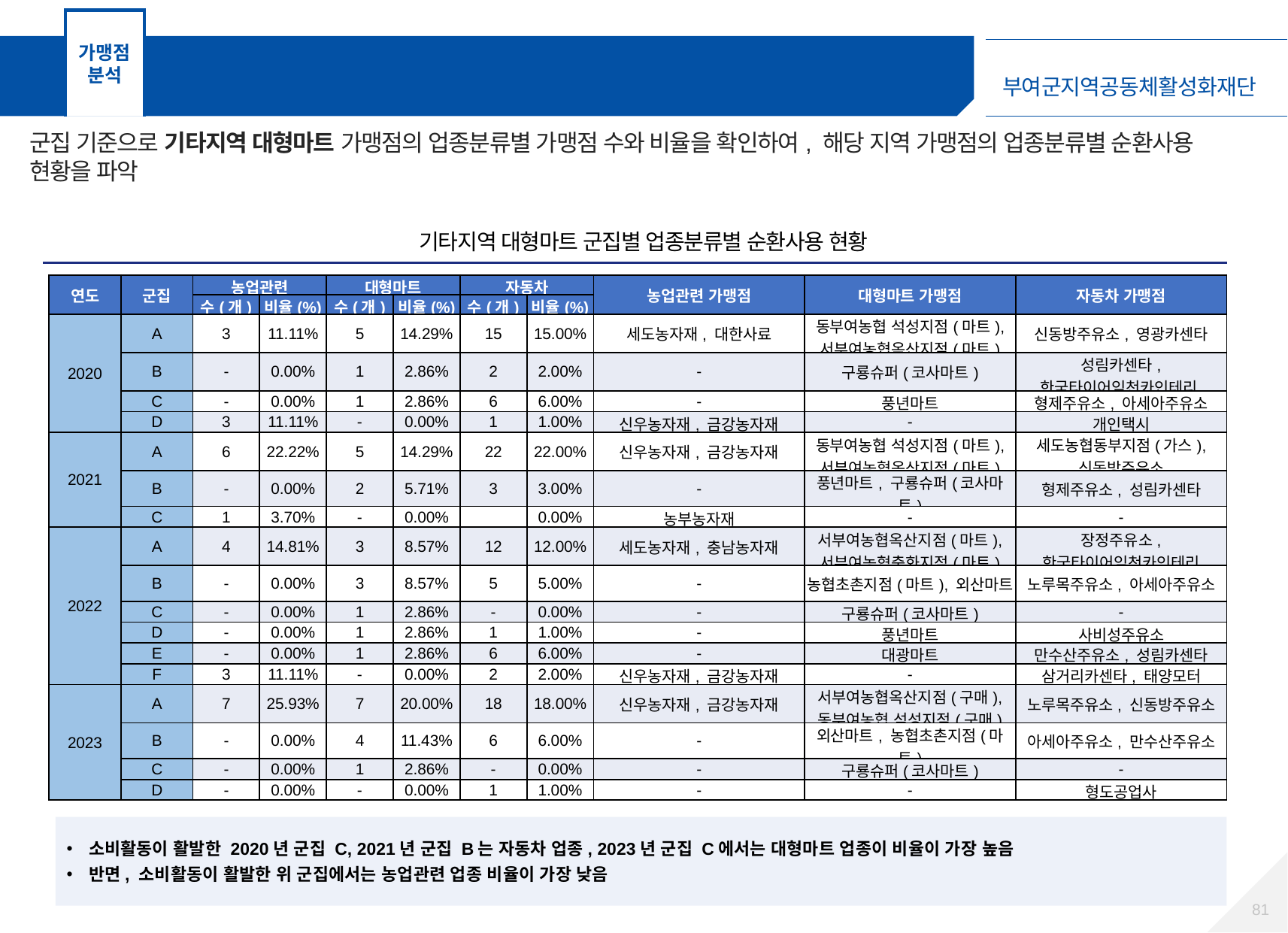

가맹점
분석
가맹점 군집분석 – 기타지역 대형마트 가맹점
군집 기준으로 기타지역 대형마트 가맹점의 업종분류별 가맹점 수와 비율을 확인하여, 해당 지역 가맹점의 업종분류별 순환사용 현황을 파악
기타지역 대형마트 군집별 업종분류별 순환사용 현황
| 연도 | 군집 | 농업관련 |  | 대형마트 |  | 자동차 |  | 농업관련 가맹점 | 대형마트 가맹점 | 자동차 가맹점 |
| --- | --- | --- | --- | --- | --- | --- | --- | --- | --- | --- |
| 연도 | 군집 | 수(개) | 비율(%) | 수(개) | 비율(%) | 수(개) | 비율(%) |  |  |  |
| 2020 | A | 3 | 11.11% | 5 | 14.29% | 15 | 15.00% | 세도농자재, 대한사료 | 동부여농협 석성지점(마트), 서부여농협옥산지점(마트) | 신동방주유소, 영광카센타 |
|  | B | - | 0.00% | 1 | 2.86% | 2 | 2.00% | - | 구룡슈퍼(코사마트) | 성림카센타, 한국타이어임천카인테리 |
|  | C | - | 0.00% | 1 | 2.86% | 6 | 6.00% | - | 풍년마트 | 형제주유소, 아세아주유소 |
|  | D | 3 | 11.11% | - | 0.00% | 1 | 1.00% | 신우농자재, 금강농자재 | - | 개인택시 |
| 2021 | A | 6 | 22.22% | 5 | 14.29% | 22 | 22.00% | 신우농자재, 금강농자재 | 동부여농협 석성지점(마트), 서부여농협옥산지점(마트) | 세도농협동부지점(가스), 신동방주유소 |
|  | B | - | 0.00% | 2 | 5.71% | 3 | 3.00% | - | 풍년마트, 구룡슈퍼(코사마트) | 형제주유소, 성림카센타 |
|  | C | 1 | 3.70% | - | 0.00% |  | 0.00% | 농부농자재 | - | - |
| 2022 | A | 4 | 14.81% | 3 | 8.57% | 12 | 12.00% | 세도농자재, 충남농자재 | 서부여농협옥산지점(마트), 서부여농협충화지점(마트) | 장정주유소, 한국타이어임천카인테리 |
|  | B | - | 0.00% | 3 | 8.57% | 5 | 5.00% | - | 농협초촌지점(마트), 외산마트 | 노루목주유소, 아세아주유소 |
|  | C | - | 0.00% | 1 | 2.86% | - | 0.00% | - | 구룡슈퍼(코사마트) | - |
|  | D | - | 0.00% | 1 | 2.86% | 1 | 1.00% | - | 풍년마트 | 사비성주유소 |
|  | E | - | 0.00% | 1 | 2.86% | 6 | 6.00% | - | 대광마트 | 만수산주유소, 성림카센타 |
|  | F | 3 | 11.11% | - | 0.00% | 2 | 2.00% | 신우농자재, 금강농자재 | - | 삼거리카센타, 태양모터 |
| 2023 | A | 7 | 25.93% | 7 | 20.00% | 18 | 18.00% | 신우농자재, 금강농자재 | 서부여농협옥산지점(구매), 동부여농협 석성지점(구매) | 노루목주유소, 신동방주유소 |
|  | B | - | 0.00% | 4 | 11.43% | 6 | 6.00% | - | 외산마트, 농협초촌지점(마트) | 아세아주유소, 만수산주유소 |
|  | C | - | 0.00% | 1 | 2.86% | - | 0.00% | - | 구룡슈퍼(코사마트) | - |
|  | D | - | 0.00% | - | 0.00% | 1 | 1.00% | - | - | 형도공업사 |
소비활동이 활발한 2020년 군집 C, 2021년 군집 B는 자동차 업종, 2023년 군집 C에서는 대형마트 업종이 비율이 가장 높음
반면, 소비활동이 활발한 위 군집에서는 농업관련 업종 비율이 가장 낮음
81